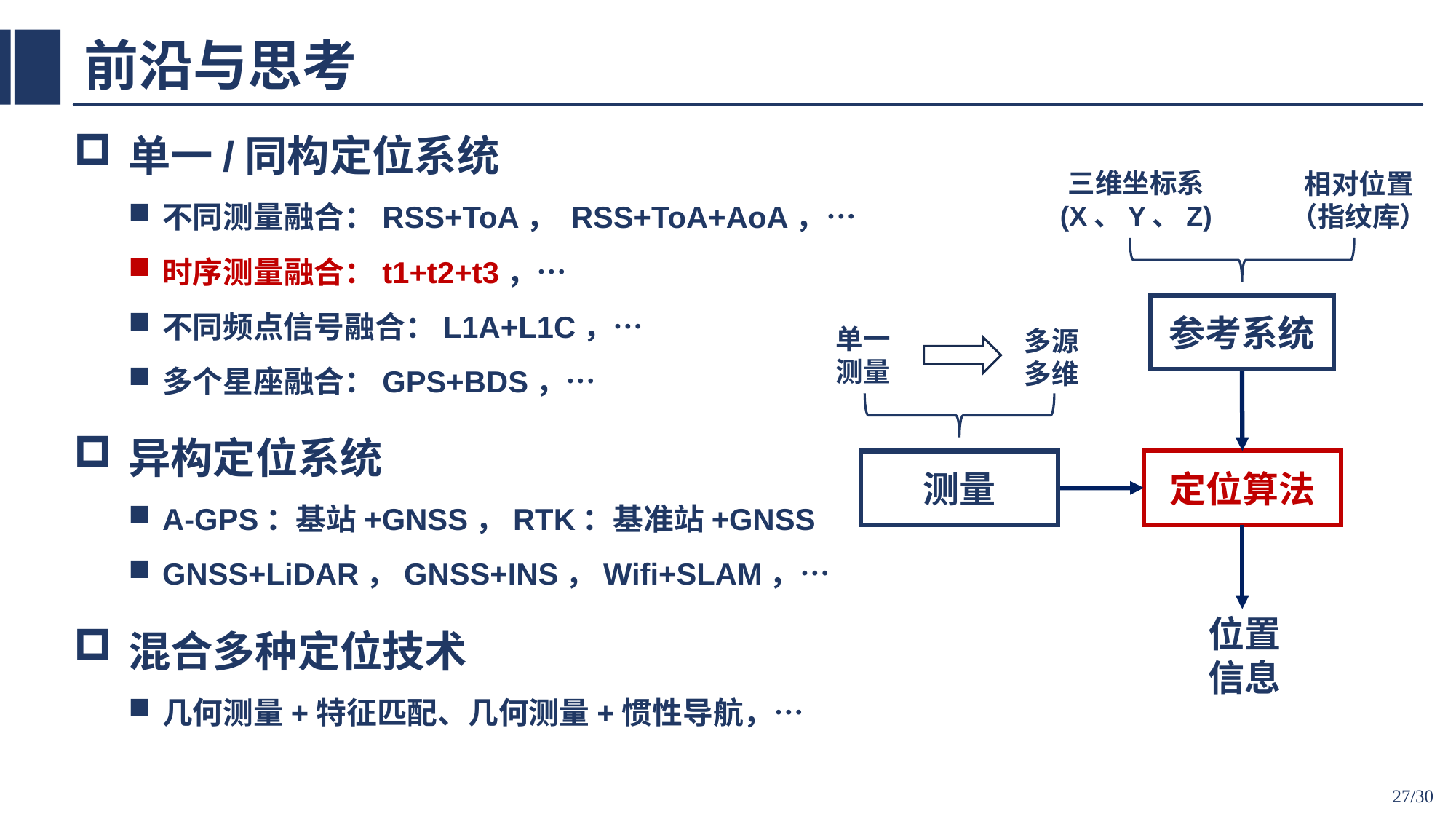

# 前沿与思考
单一/同构定位系统
不同测量融合：RSS+ToA， RSS+ToA+AoA，…
时序测量融合：t1+t2+t3，…
不同频点信号融合：L1A+L1C，…
多个星座融合：GPS+BDS，…

三维坐标系
(X、Y、Z)
相对位置
（指纹库）
参考系统
单一测量

多源多维

测量
异构定位系统
A-GPS：基站+GNSS，RTK：基准站+GNSS
GNSS+LiDAR，GNSS+INS，Wifi+SLAM，…
定位算法
混合多种定位技术
几何测量+特征匹配、几何测量+惯性导航，…
位置信息
27/30